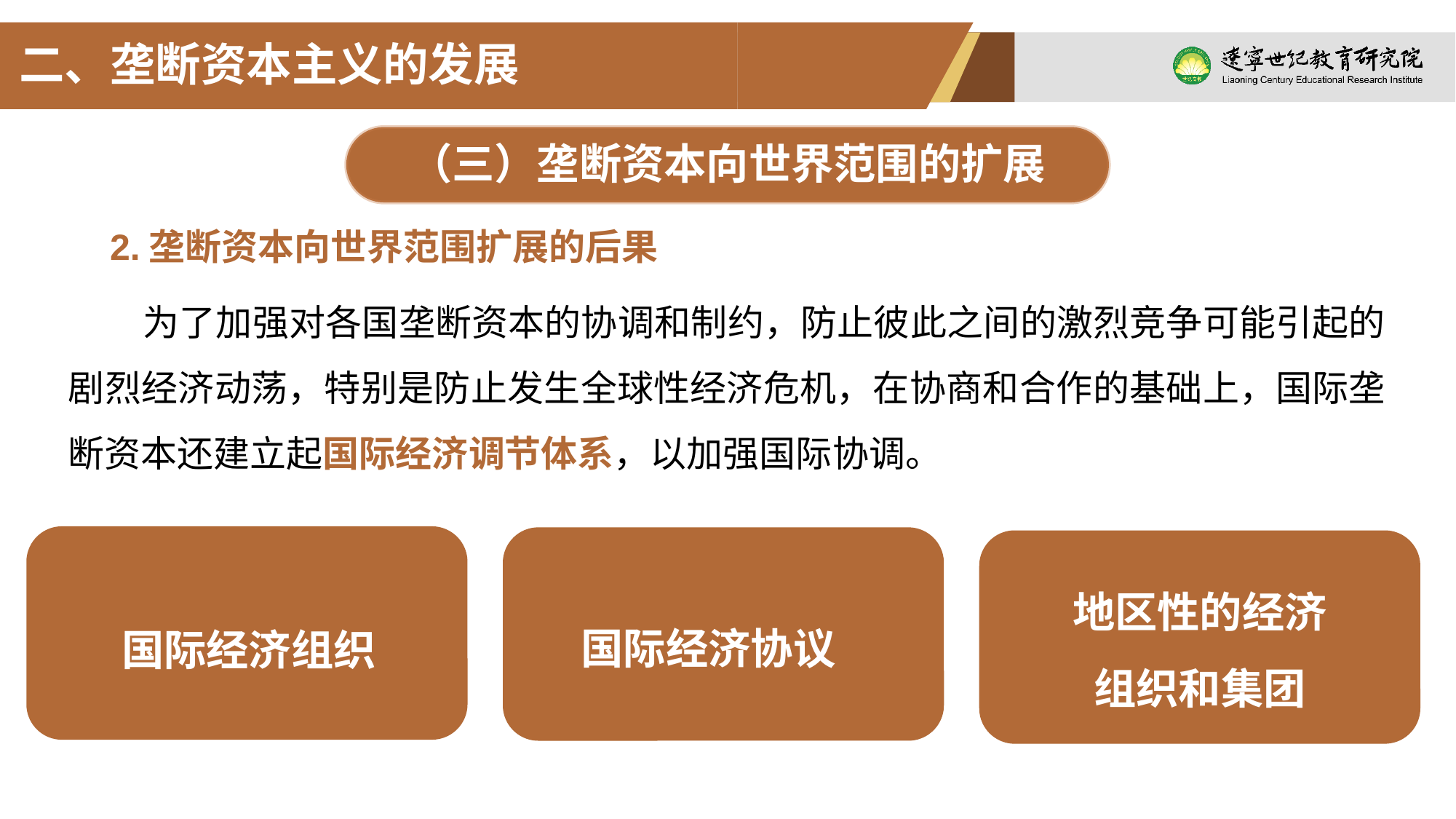

二、垄断资本主义的发展
（三）垄断资本向世界范围的扩展
2.垄断资本向世界范围扩展的后果
为了加强对各国垄断资本的协调和制约，防止彼此之间的激烈竞争可能引起的剧烈经济动荡，特别是防止发生全球性经济危机，在协商和合作的基础上，国际垄断资本还建立起国际经济调节体系，以加强国际协调。

地区性的经济
组织和集团
国际经济协议
国际经济组织